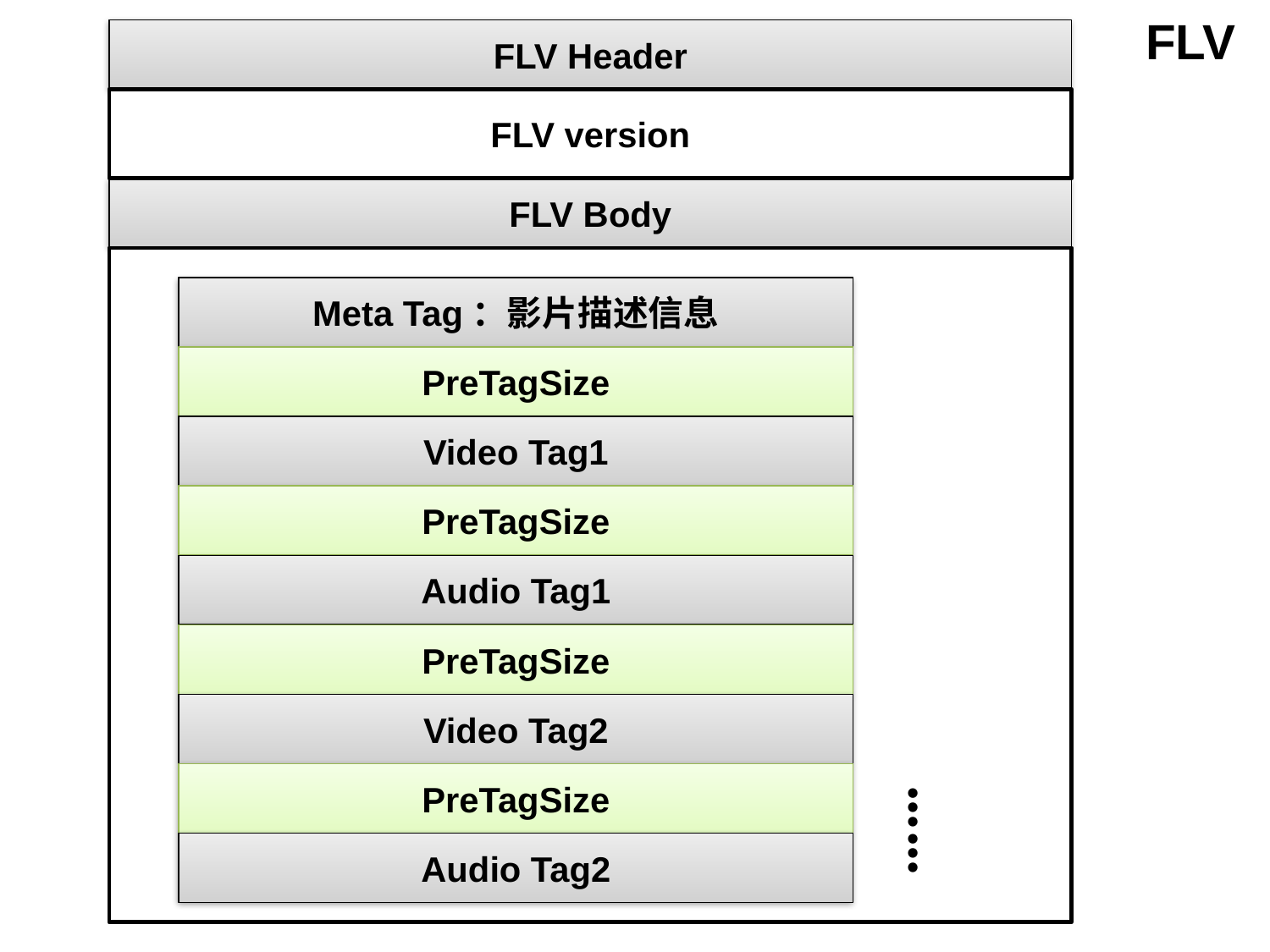

FLV
FLV Header
FLV version
FLV Body

Meta Tag：影片描述信息
PreTagSize
Video Tag1
PreTagSize
Audio Tag1
PreTagSize
Video Tag2
……
PreTagSize
Audio Tag2